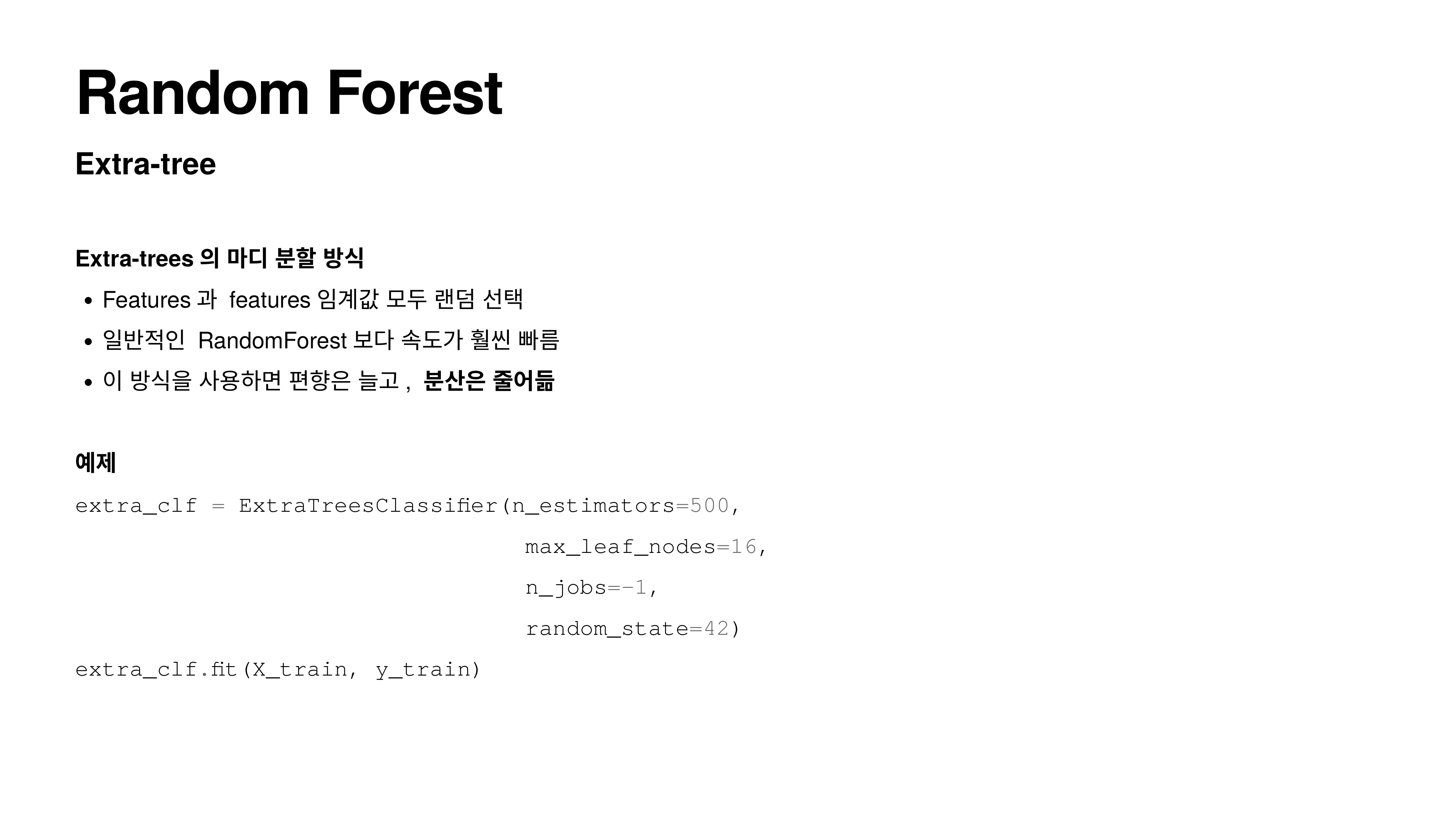

# Random Forest
Extra-tree
Extra-trees의 마디 분할 방식
Features과 features임계값 모두 랜덤 선택
일반적인 RandomForest보다 속도가 훨씬 빠름
이 방식을 사용하면 편향은 늘고, 분산은 줄어듦

예제
extra_clf = ExtraTreesClassifier(n_estimators=500,
                                 max_leaf_nodes=16,
                                 n_jobs=-1,
                                 random_state=42)
extra_clf.fit(X_train, y_train)